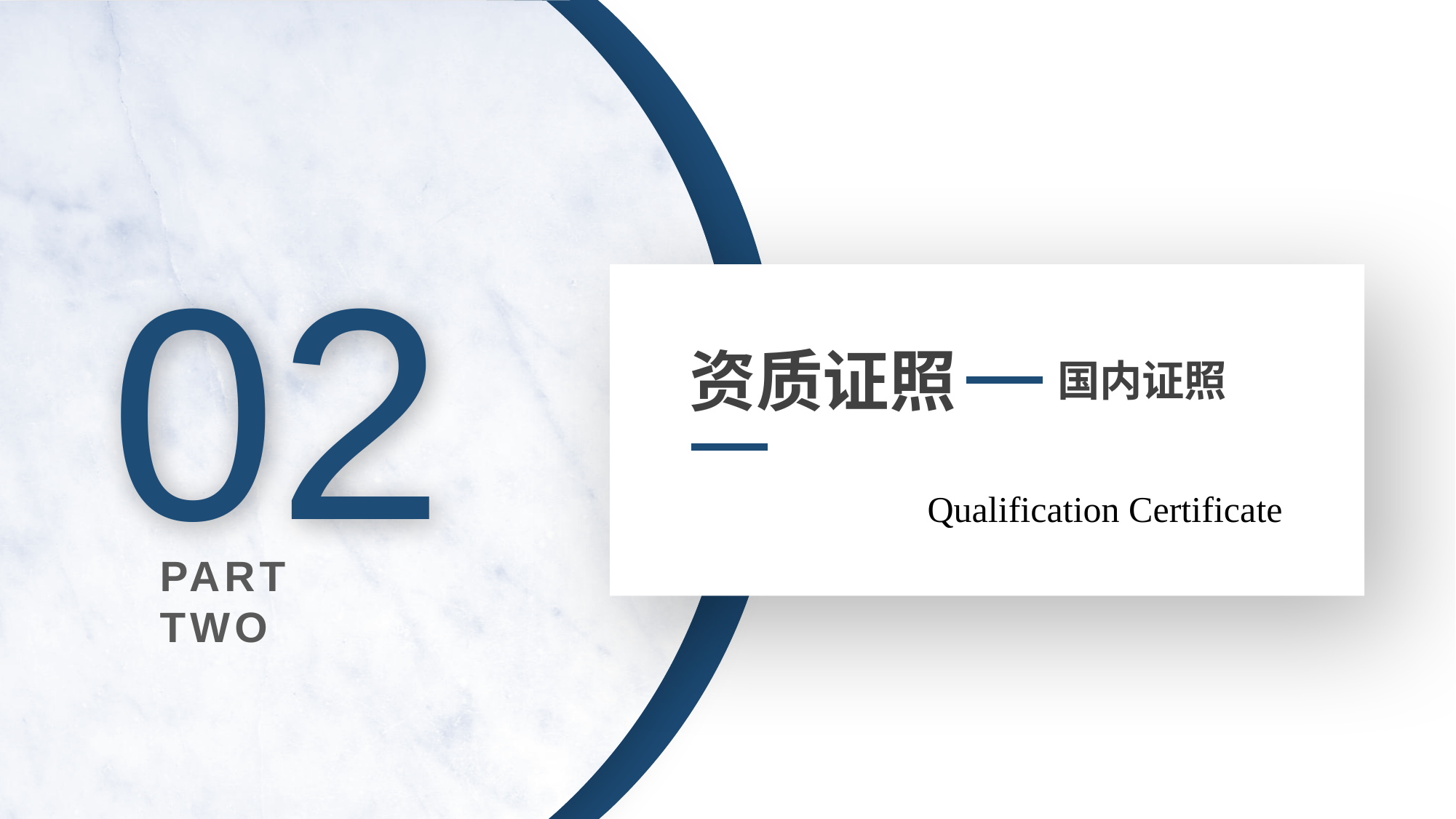

02

资质证照
国内证照
Qualification Certificate
PART TWO